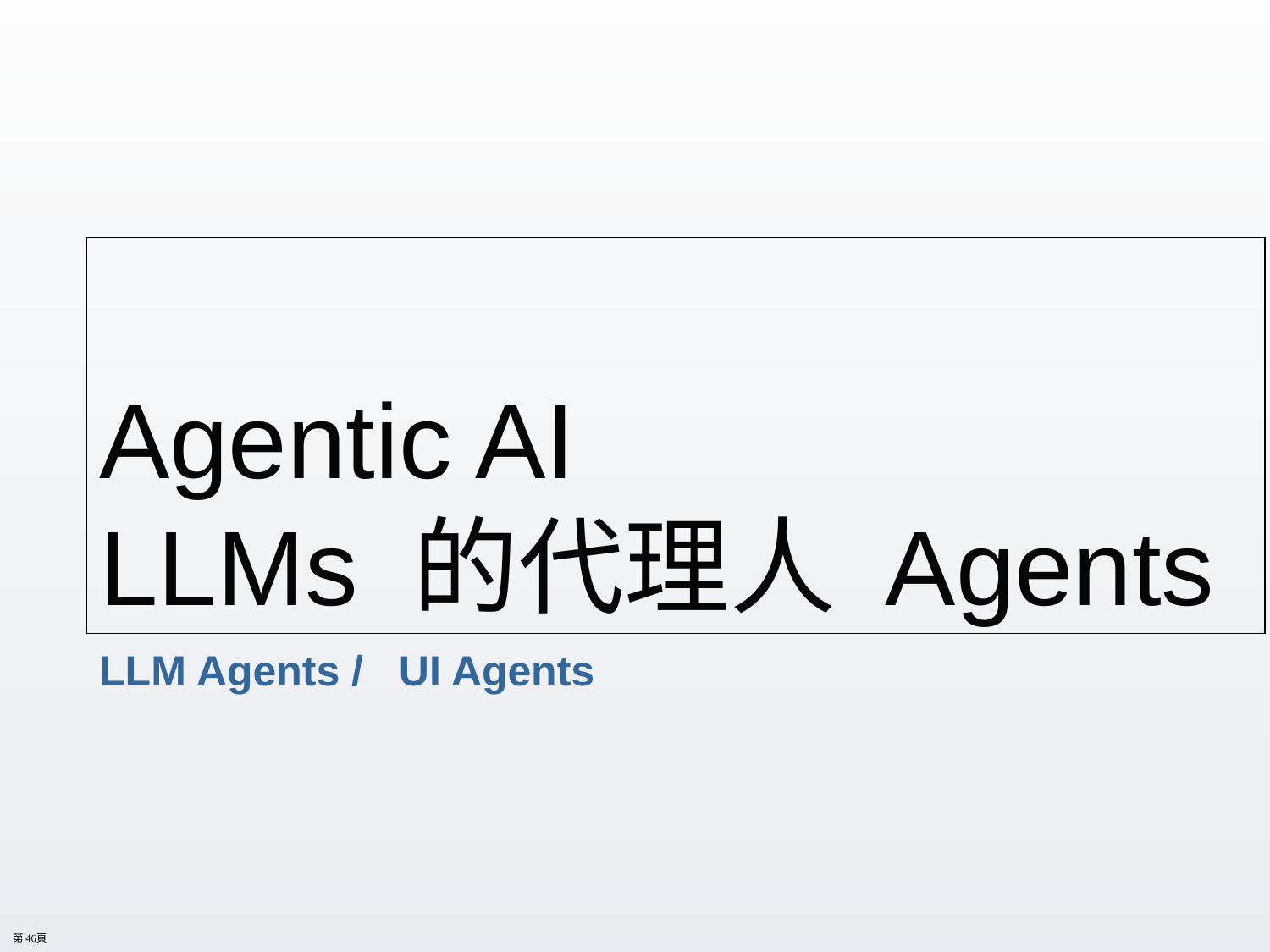

# Agentic AI LLMs 的代理人 Agents
LLM Agents /   UI Agents